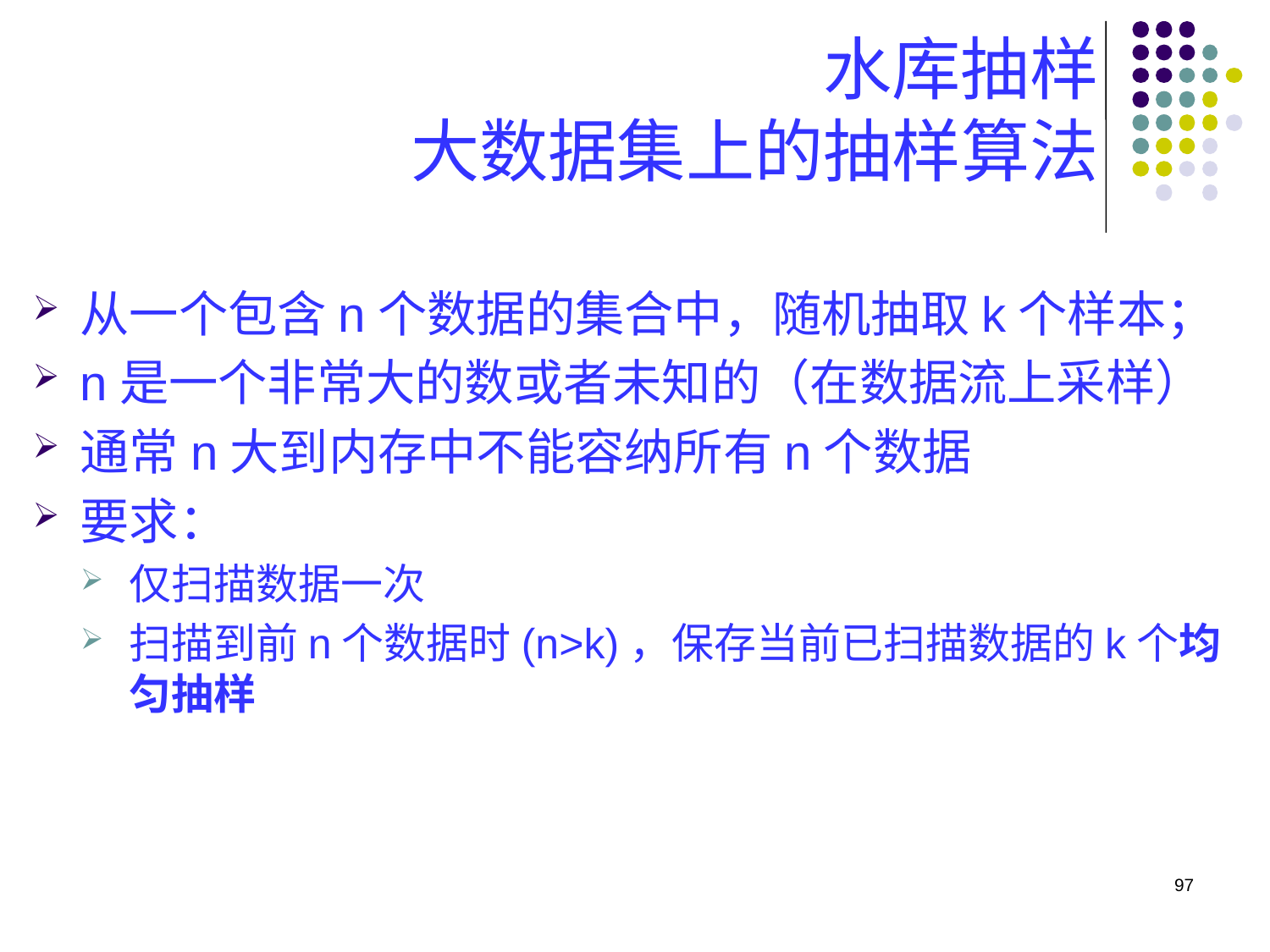

# 水库抽样 大数据集上的抽样算法
从一个包含n个数据的集合中，随机抽取k个样本；
n是一个非常大的数或者未知的（在数据流上采样）
通常n大到内存中不能容纳所有n个数据
要求：
仅扫描数据一次
扫描到前n个数据时(n>k)，保存当前已扫描数据的k个均匀抽样
97